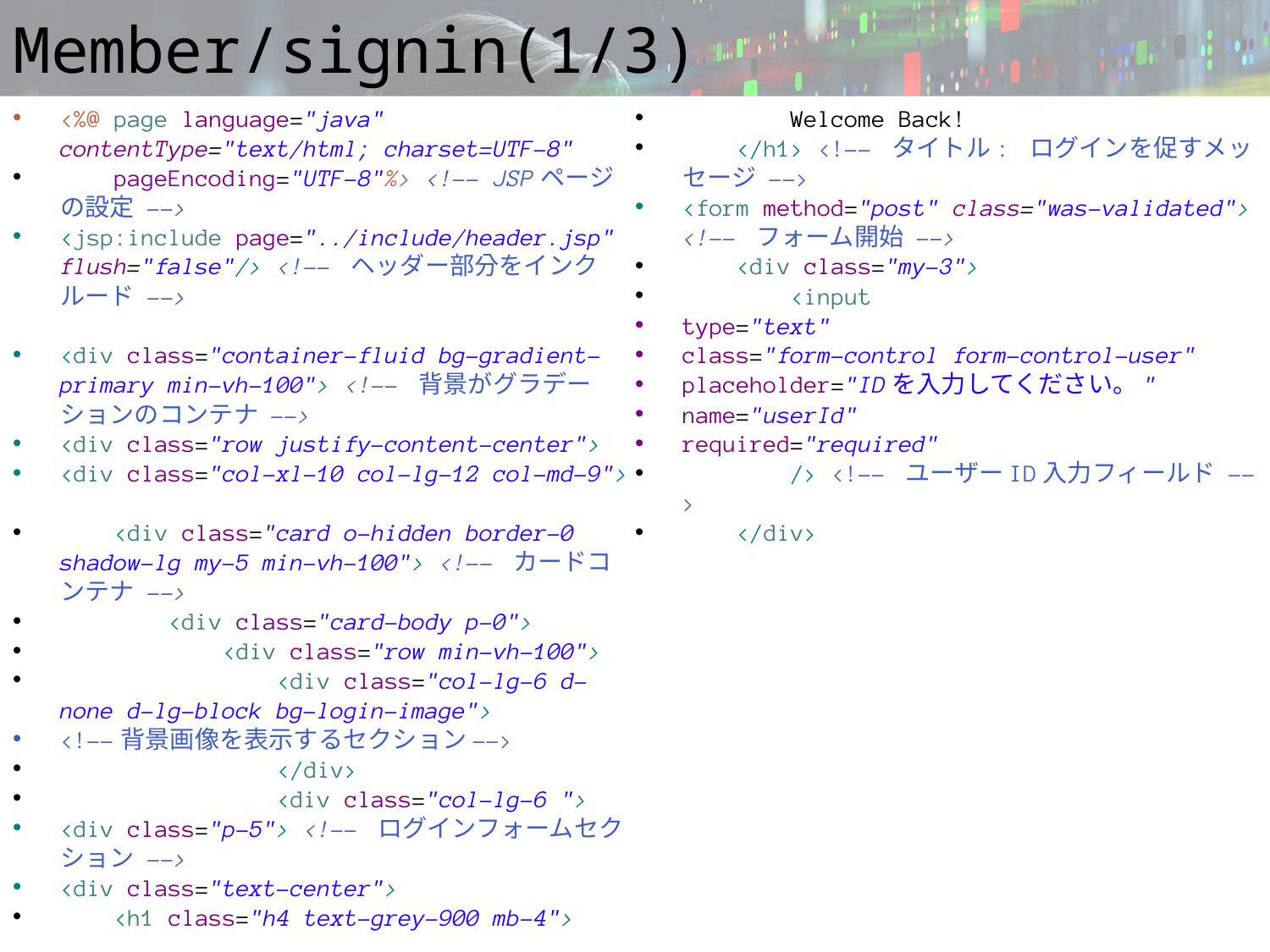

# Member/signin(1/3)
<%@ page language="java" contentType="text/html; charset=UTF-8"
    pageEncoding="UTF-8"%> <!-- JSPページの設定 -->
<jsp:include page="../include/header.jsp" flush="false"/> <!-- ヘッダー部分をインクルード -->

<div class="container-fluid bg-gradient-primary min-vh-100"> <!-- 背景がグラデーションのコンテナ -->
<div class="row justify-content-center">
<div class="col-xl-10 col-lg-12 col-md-9">

    <div class="card o-hidden border-0 shadow-lg my-5 min-vh-100"> <!-- カードコンテナ -->
        <div class="card-body p-0">
            <div class="row min-vh-100">
                <div class="col-lg-6 d-none d-lg-block bg-login-image">
<!--背景画像を表示するセクション-->
                </div>
                <div class="col-lg-6 ">
<div class="p-5"> <!-- ログインフォームセクション -->
<div class="text-center">
    <h1 class="h4 text-grey-900 mb-4">
        Welcome Back!
    </h1> <!-- タイトル: ログインを促すメッセージ -->
<form method="post" class="was-validated"> <!-- フォーム開始 -->
    <div class="my-3">
        <input
type="text"
class="form-control form-control-user"
placeholder="IDを入力してください。"
name="userId"
required="required"
        /> <!-- ユーザーID入力フィールド -->
    </div>